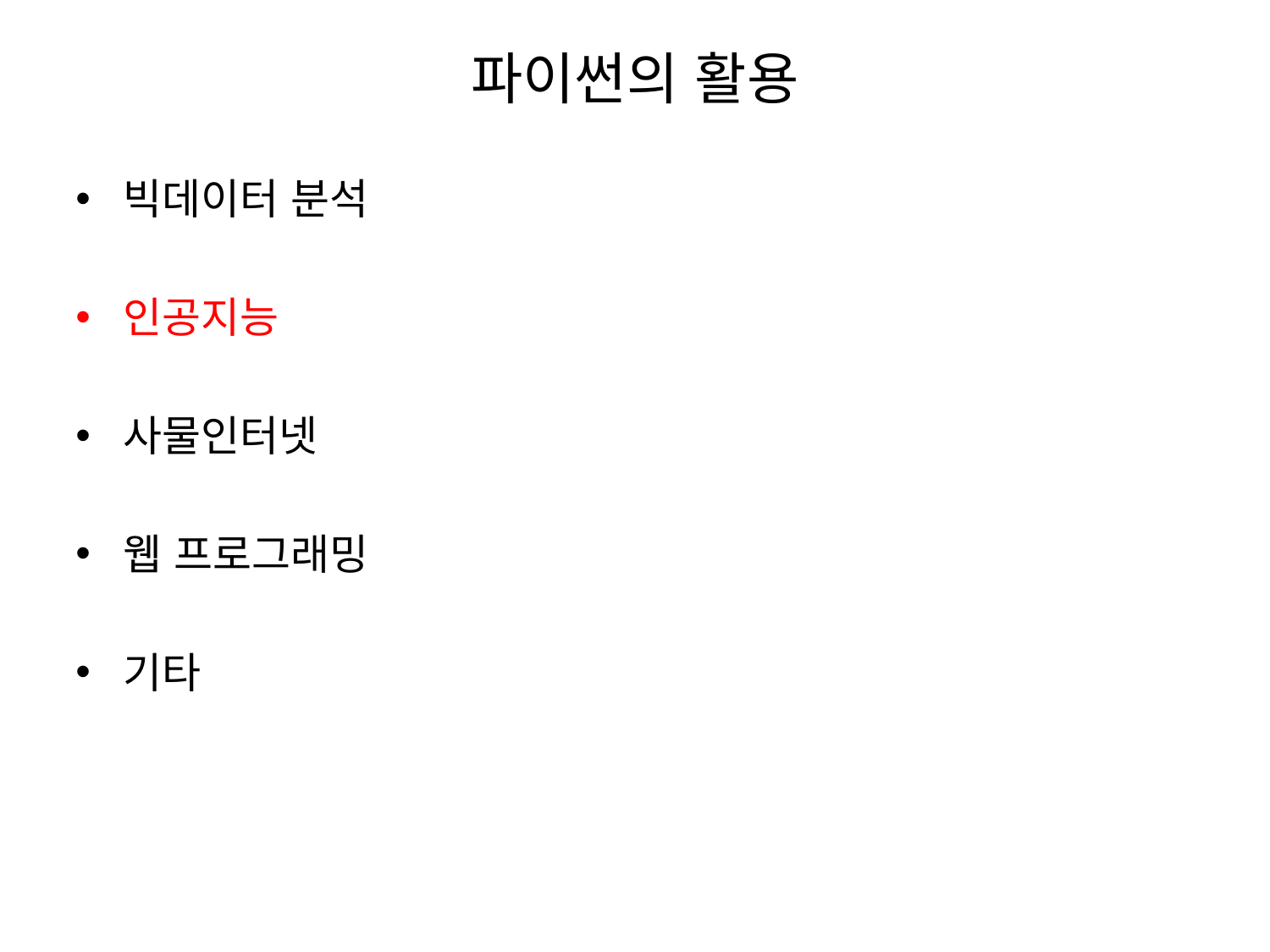

# 파이썬의 활용
빅데이터 분석

인공지능

사물인터넷

웹 프로그래밍

기타